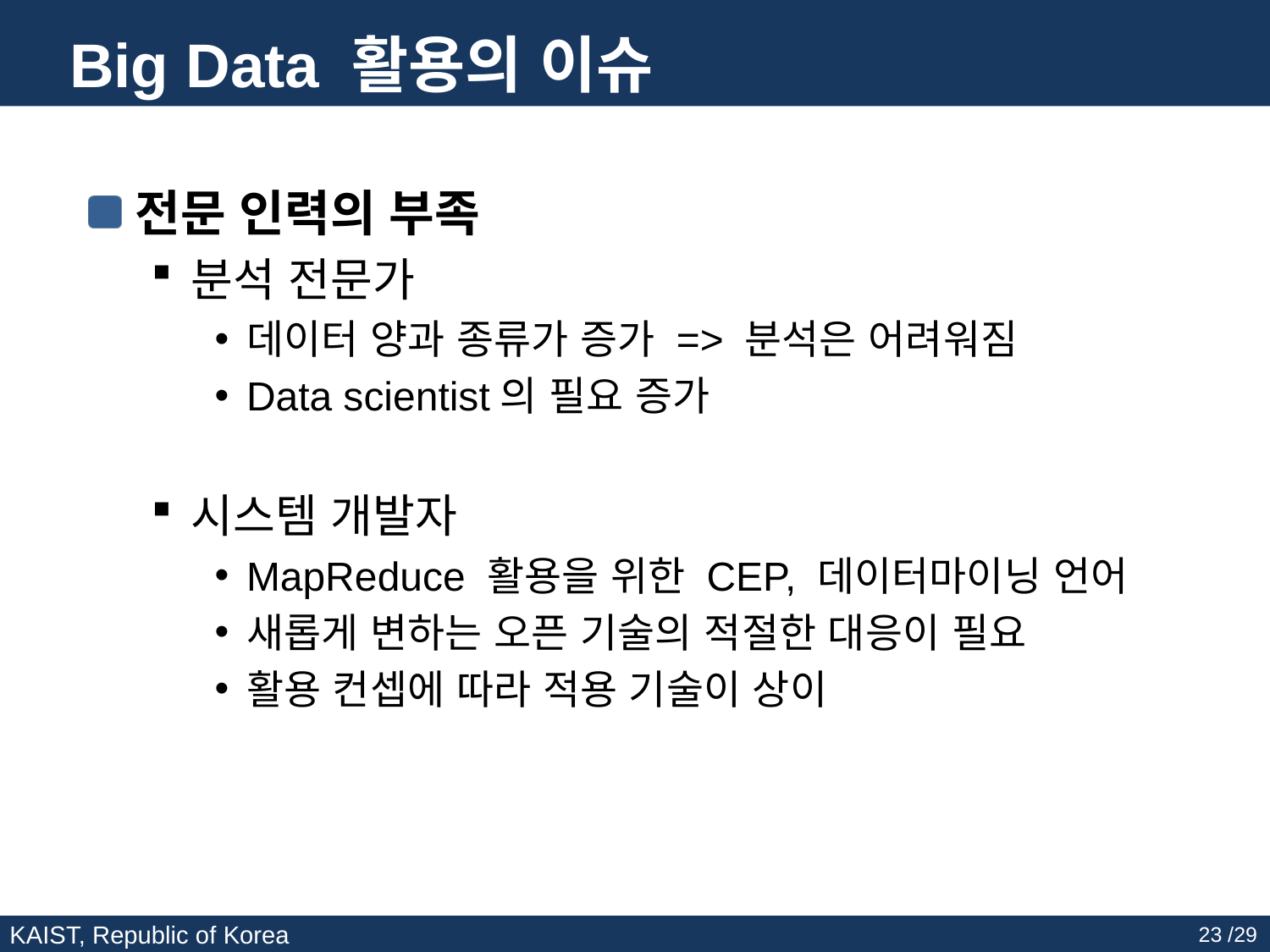

# Big Data 활용의 이슈
전문 인력의 부족
분석 전문가
데이터 양과 종류가 증가 => 분석은 어려워짐
Data scientist의 필요 증가

시스템 개발자
MapReduce 활용을 위한 CEP, 데이터마이닝 언어
새롭게 변하는 오픈 기술의 적절한 대응이 필요
활용 컨셉에 따라 적용 기술이 상이

23